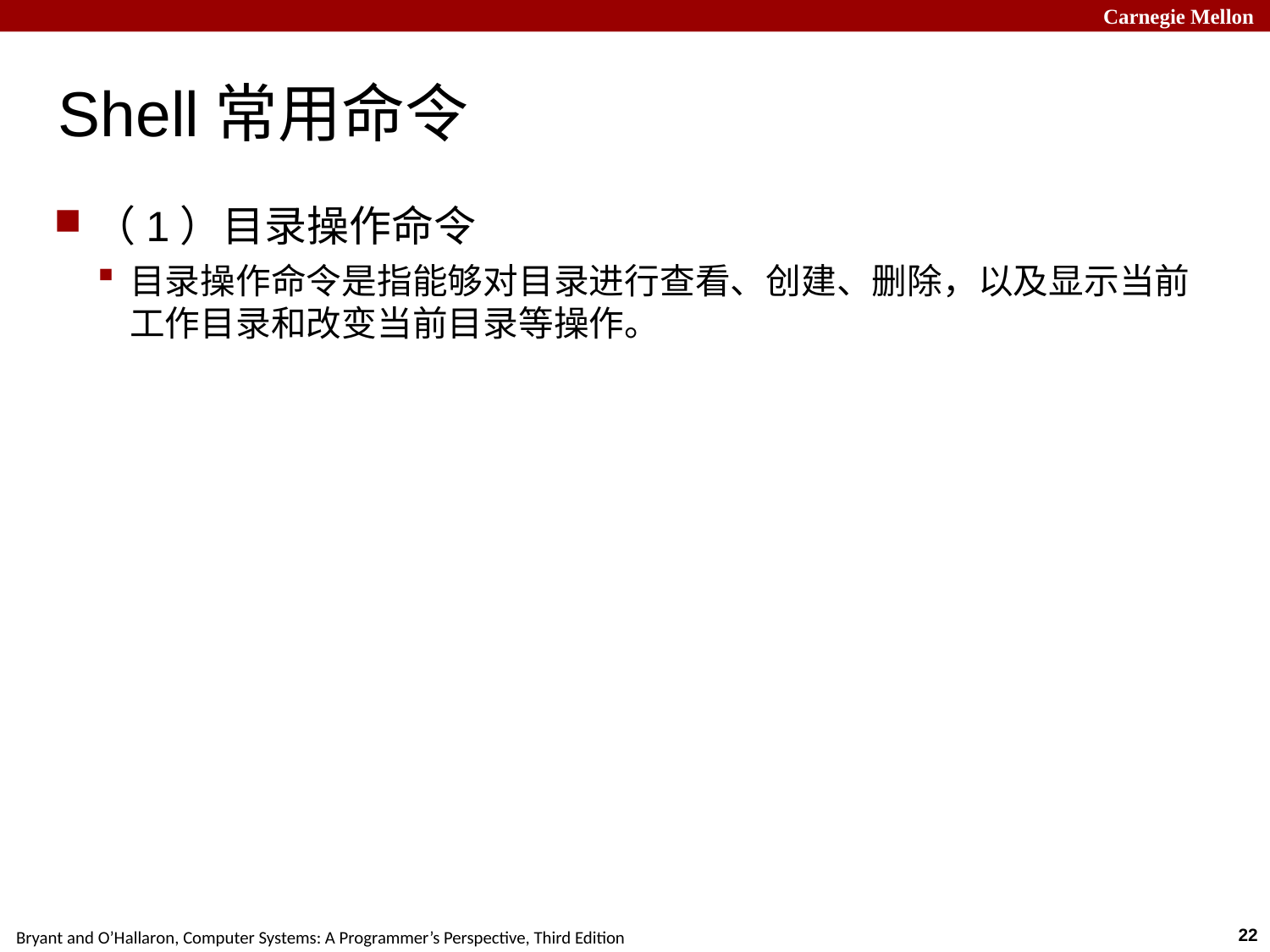

# Shell常用命令
（1）目录操作命令
目录操作命令是指能够对目录进行查看、创建、删除，以及显示当前工作目录和改变当前目录等操作。